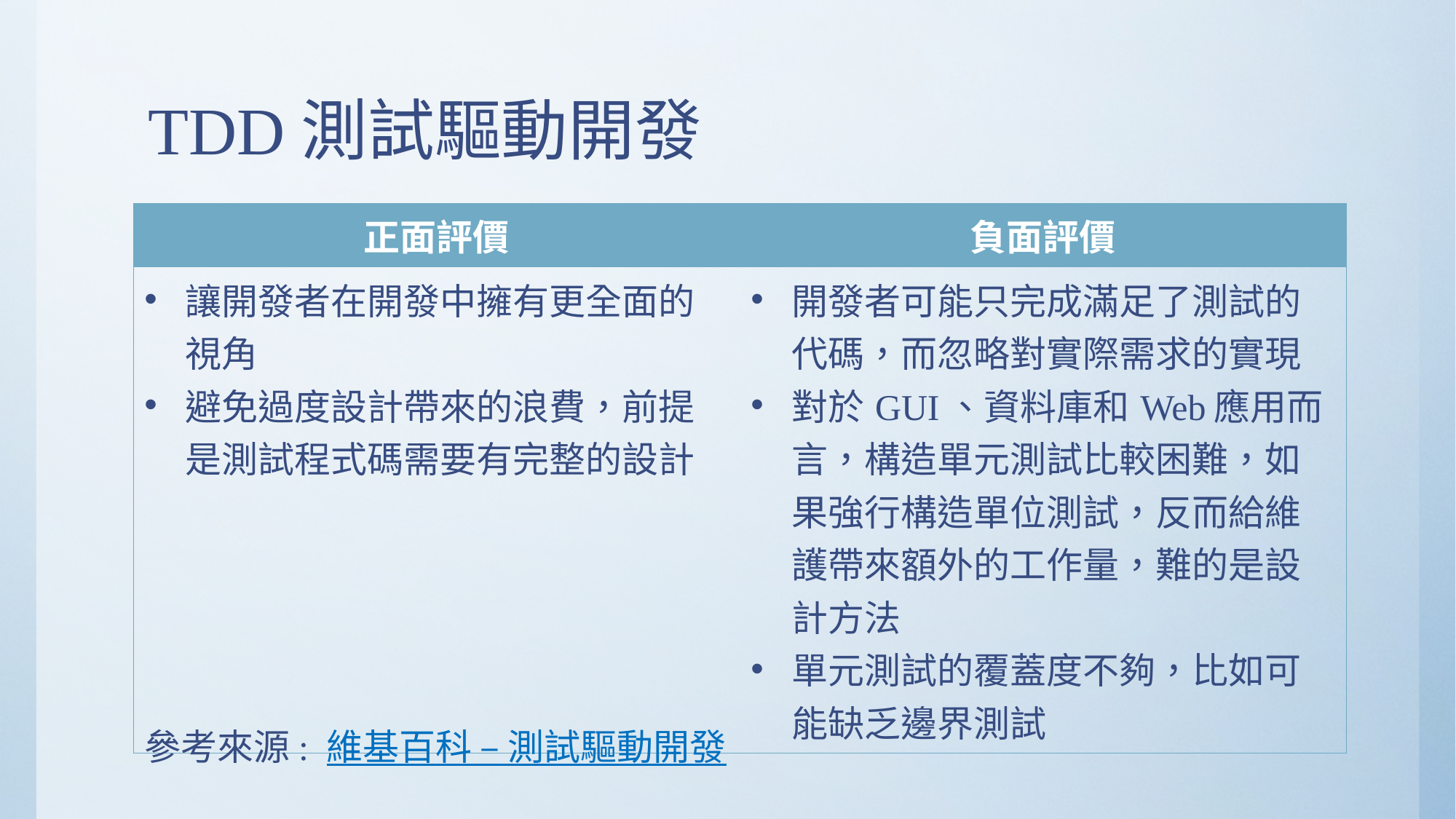

# TDD測試驅動開發
| 正面評價 | 負面評價 |
| --- | --- |
| 讓開發者在開發中擁有更全面的視角 避免過度設計帶來的浪費，前提是測試程式碼需要有完整的設計 | 開發者可能只完成滿足了測試的代碼，而忽略對實際需求的實現 對於GUI、資料庫和Web應用而言，構造單元測試比較困難，如果強行構造單位測試，反而給維護帶來額外的工作量，難的是設計方法 單元測試的覆蓋度不夠，比如可能缺乏邊界測試 |
參考來源: 維基百科 – 測試驅動開發